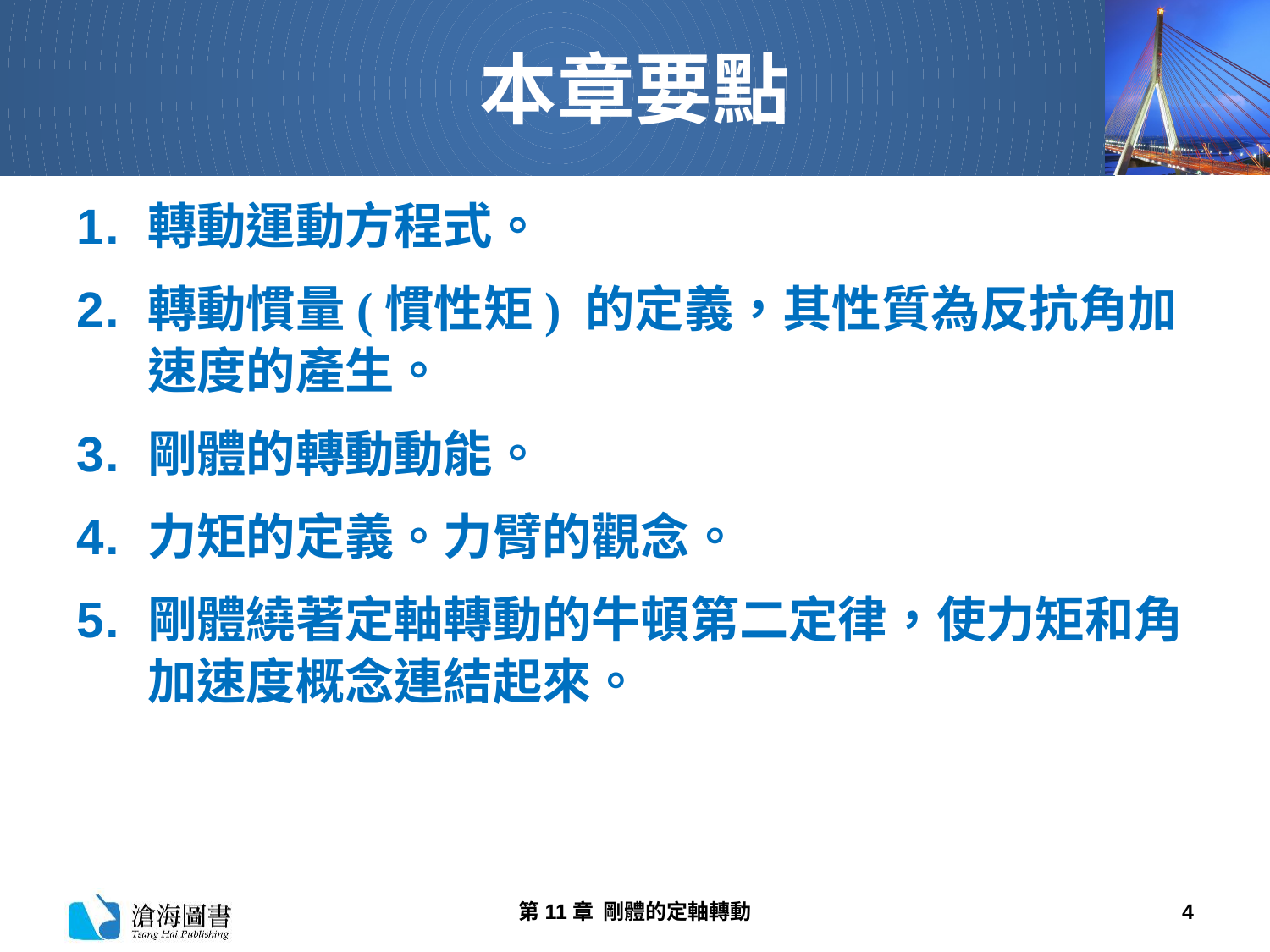

# 本章要點
轉動運動方程式。
轉動慣量(慣性矩) 的定義，其性質為反抗角加速度的產生。
剛體的轉動動能。
力矩的定義。力臂的觀念。
剛體繞著定軸轉動的牛頓第二定律，使力矩和角加速度概念連結起來。

第11章  剛體的定軸轉動
4